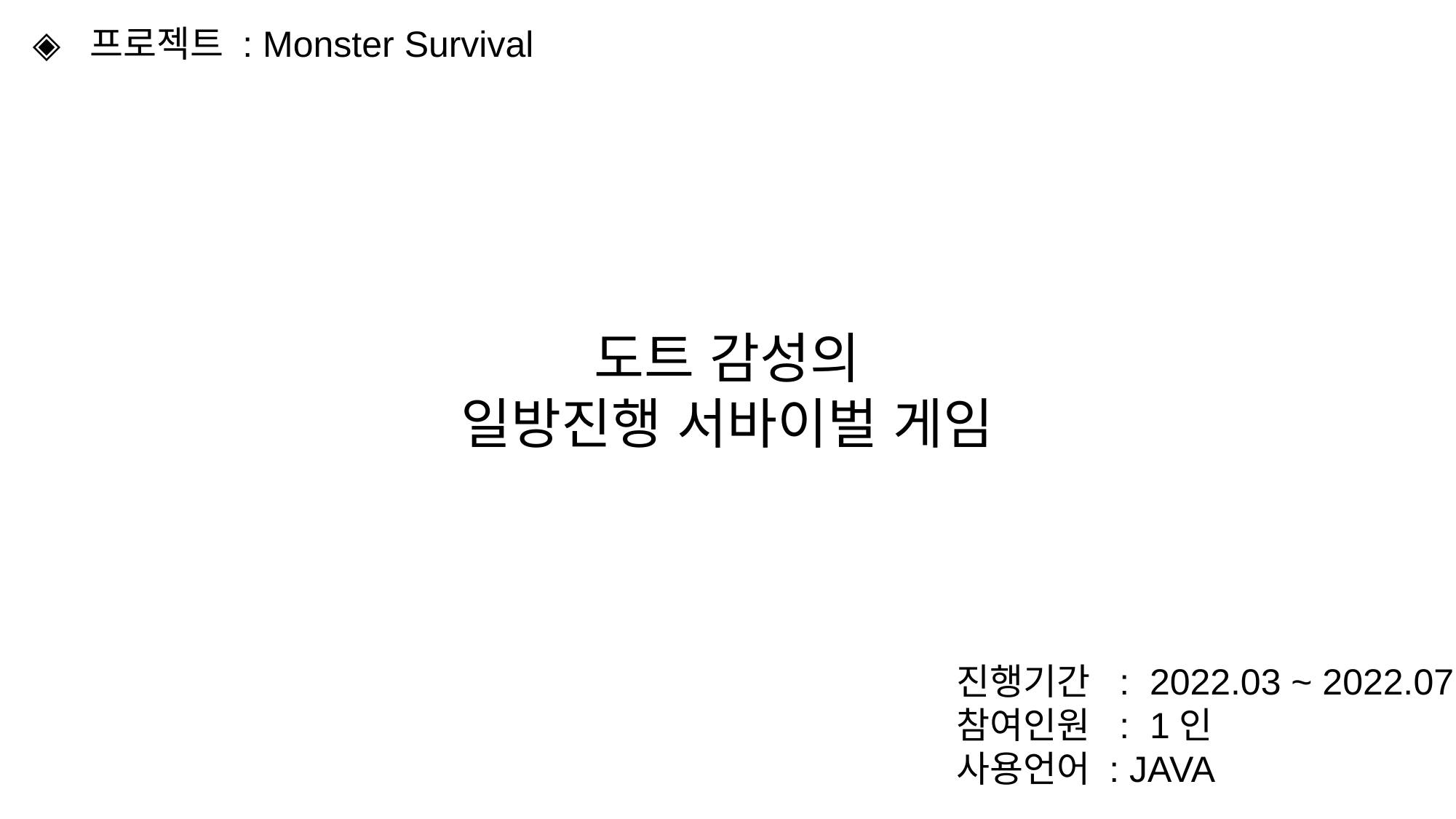

◈  프로젝트 : Monster Survival

도트 감성의
일방진행 서바이벌 게임
진행기간  :  2022.03 ~ 2022.07
참여인원  :  1인
사용언어 : JAVA